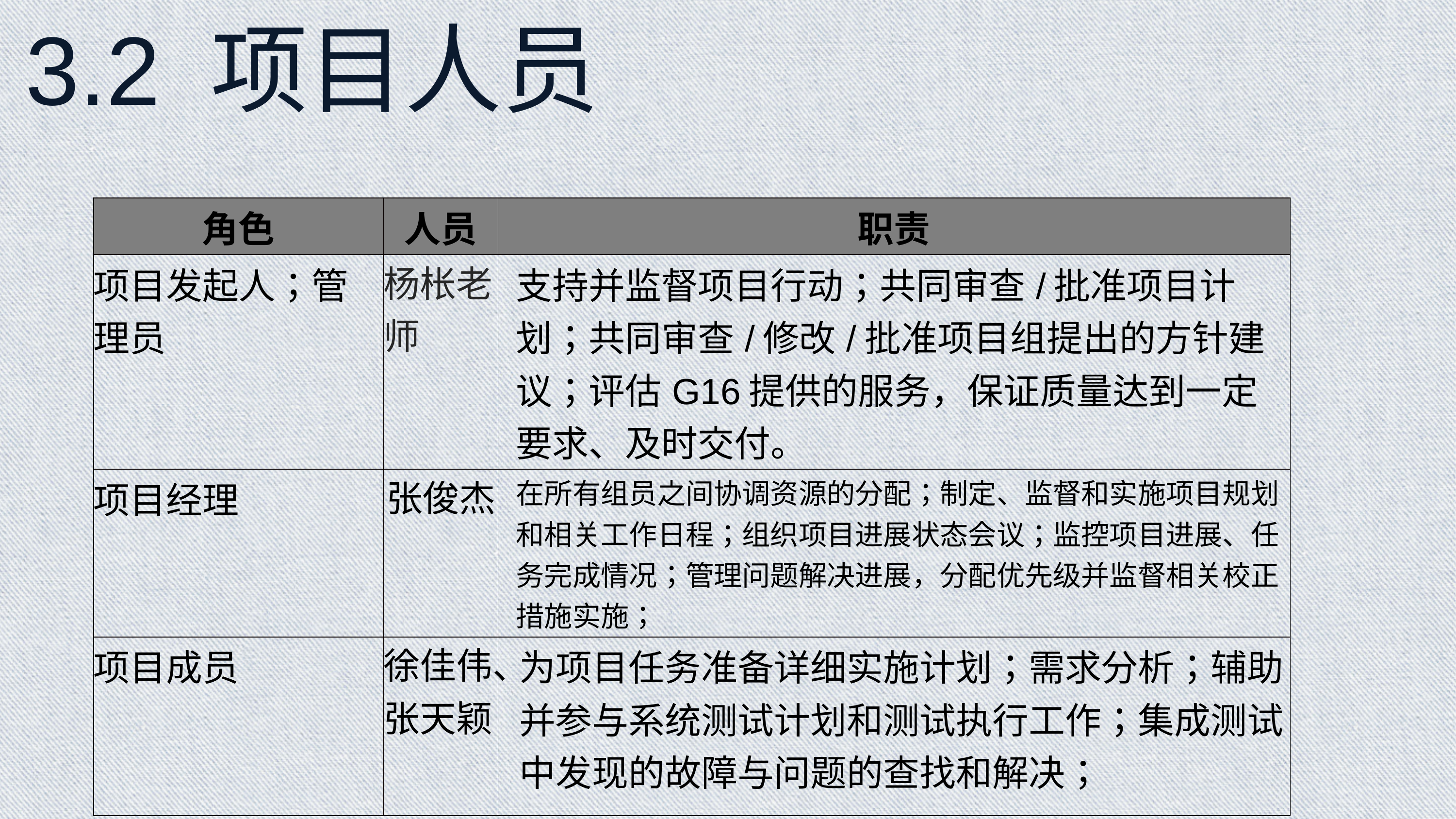

3.2 项目人员

| 角色 | 人员 | 职责 |
| --- | --- | --- |
| 项目发起人；管理员 | 杨枨老师 | 支持并监督项目行动；共同审查/批准项目计划；共同审查/修改/批准项目组提出的方针建议；评估G16提供的服务，保证质量达到一定要求、及时交付。 |
| 项目经理 | 张俊杰 | 在所有组员之间协调资源的分配；制定、监督和实施项目规划和相关工作日程；组织项目进展状态会议；监控项目进展、任务完成情况；管理问题解决进展，分配优先级并监督相关校正措施实施； |
| 项目成员 | 徐佳伟、张天颖 | 为项目任务准备详细实施计划；需求分析；辅助并参与系统测试计划和测试执行工作；集成测试中发现的故障与问题的查找和解决； |